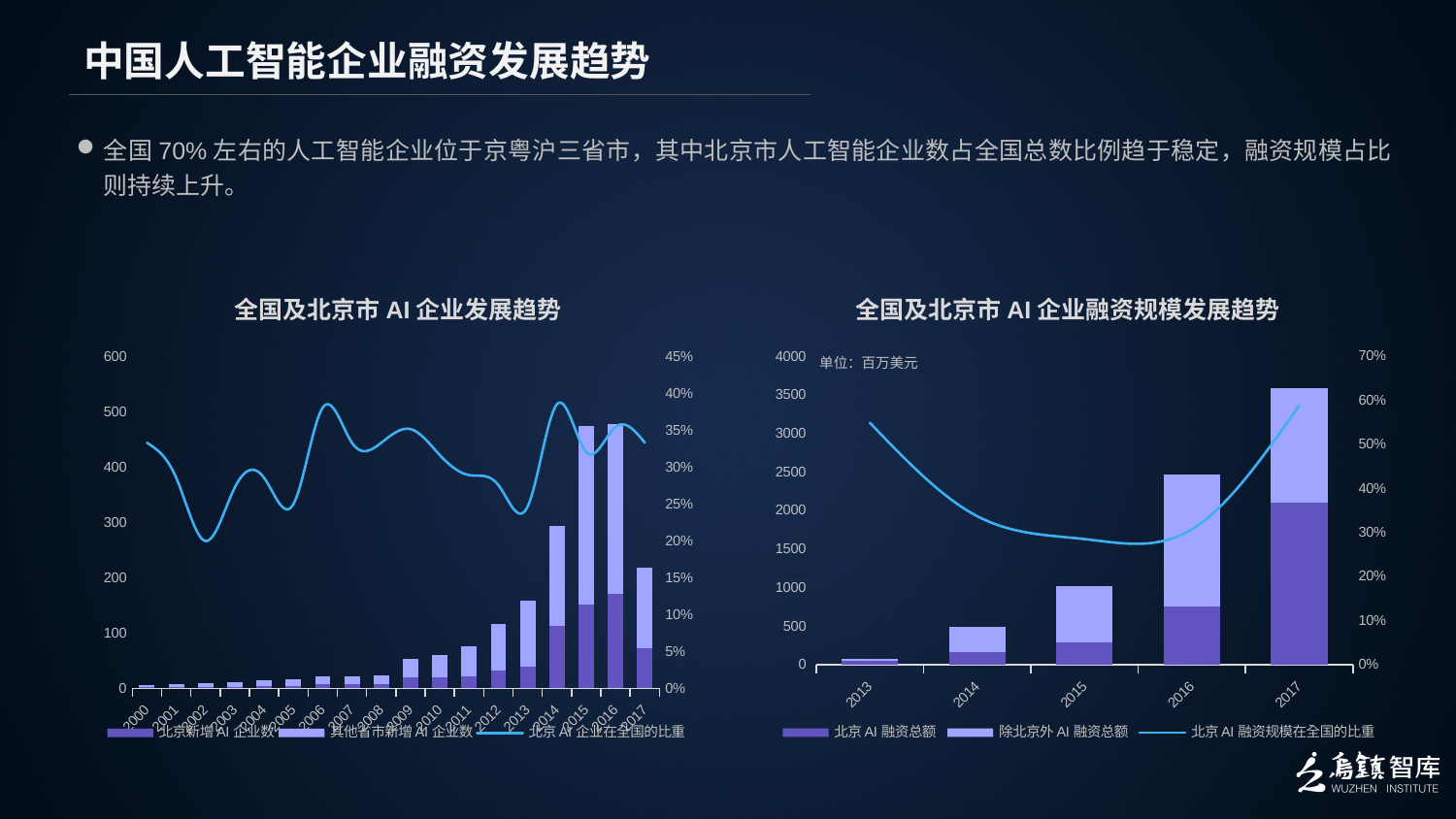

中国人工智能企业融资发展趋势
全国70%左右的人工智能企业位于京粤沪三省市，其中北京市人工智能企业数占全国总数比例趋于稳定，融资规模占比则持续上升。
全国及北京市AI企业发展趋势
全国及北京市AI企业融资规模发展趋势

### Chart

| Category | 北京新增AI企业数 | 其他省市新增AI企业数 | 北京AI企业在全国的比重 |
|---|---|---|---|
| 2000 | 2.0 | 4.0 | 0.3333333333333333 |
| 2001 | 2.0 | 5.0 | 0.2857142857142857 |
| 2002 | 2.0 | 8.0 | 0.2 |
| 2003 | 3.0 | 8.0 | 0.2727272727272727 |
| 2004 | 4.0 | 10.0 | 0.2857142857142857 |
| 2005 | 4.0 | 12.0 | 0.25 |
| 2006 | 8.0 | 13.0 | 0.38095238095238093 |
| 2007 | 7.0 | 14.0 | 0.3333333333333333 |
| 2008 | 8.0 | 16.0 | 0.3333333333333333 |
| 2009 | 19.0 | 35.0 | 0.35185185185185186 |
| 2010 | 19.0 | 41.0 | 0.31666666666666665 |
| 2011 | 22.0 | 54.0 | 0.2894736842105263 |
| 2012 | 32.0 | 84.0 | 0.27586206896551724 |
| 2013 | 39.0 | 119.0 | 0.2468354430379747 |
| 2014 | 113.0 | 180.0 | 0.3856655290102389 |
| 2015 | 152.0 | 322.0 | 0.3206751054852321 |
| 2016 | 170.0 | 309.0 | 0.35490605427974947 |
| 2017 | 73.0 | 146.0 | 0.3333333333333333 |

### Chart

| Category | 北京AI融资总额 | 除北京外AI融资总额 | 北京AI融资规模在全国的比重 |
|---|---|---|---|
| 2013 | 43.596172 | 35.760567 | 0.5493694996716032 |
| 2014 | 165.951354 | 326.25592800000004 | 0.337157453919993 |
| 2015 | 292.045898 | 731.7820059999999 | 0.28524901192769214 |
| 2016 | 759.209761 | 1711.3333904328842 | 0.3073047967446623 |
| 2017 | 2107.585409 | 1475.0189720000003 | 0.5882830435248105 |
单位：百万美元